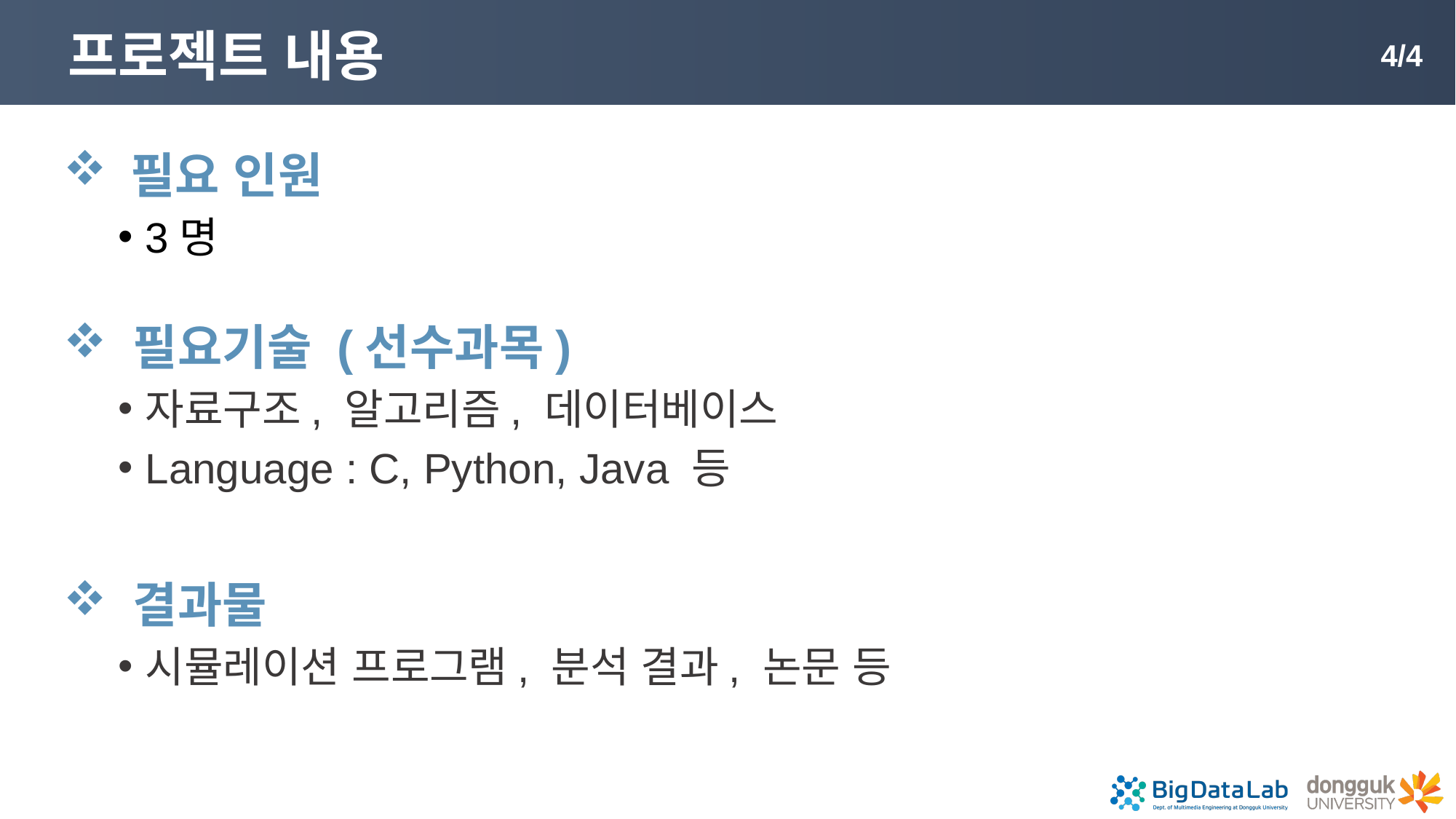

# 프로젝트 내용
4/4
 필요 인원
3명

 필요기술 (선수과목)
자료구조, 알고리즘, 데이터베이스
Language : C, Python, Java 등

 결과물
시뮬레이션 프로그램, 분석 결과, 논문 등